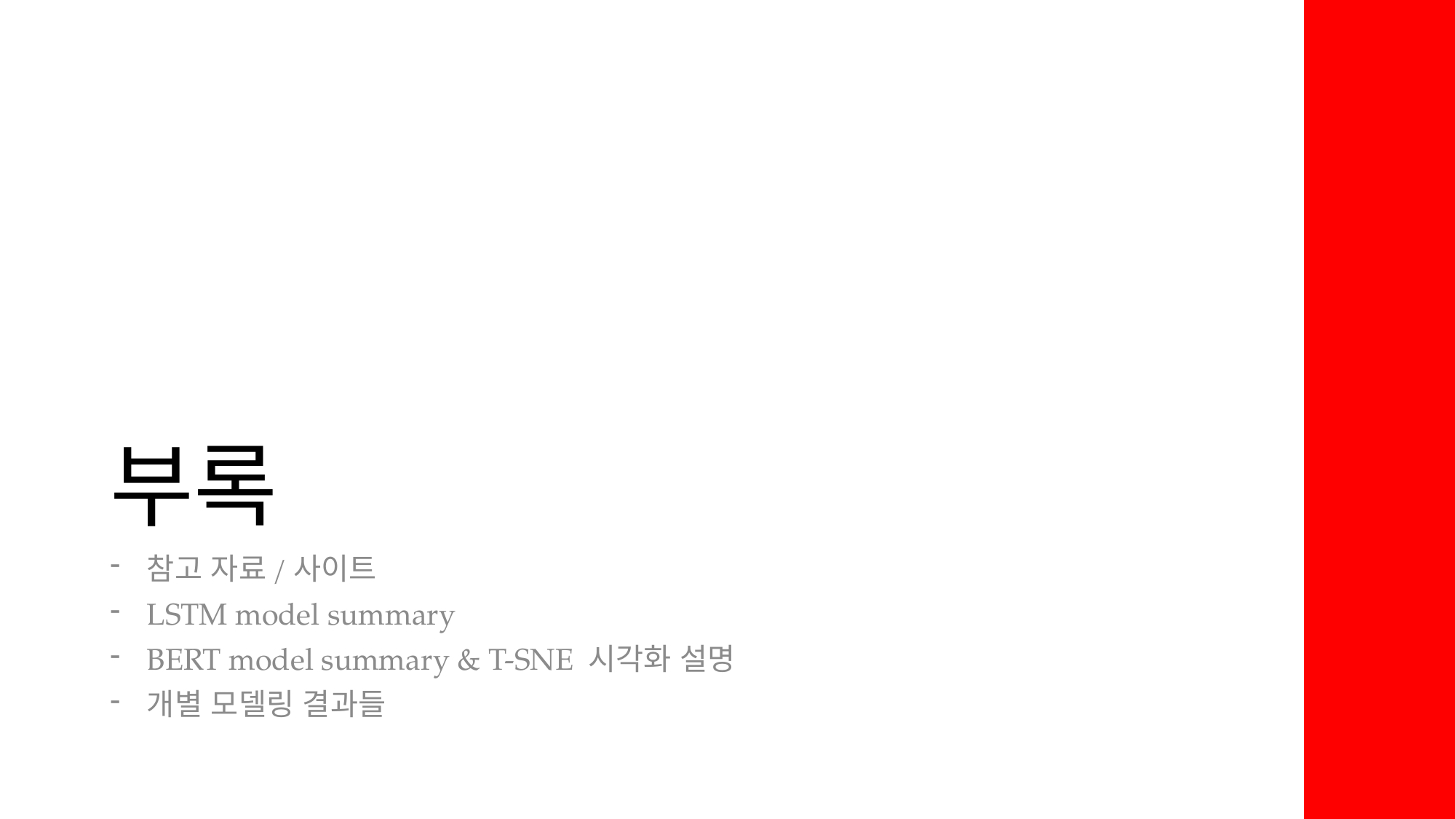

# 부록
참고 자료/사이트
LSTM model summary
BERT model summary & T-SNE 시각화 설명
개별 모델링 결과들